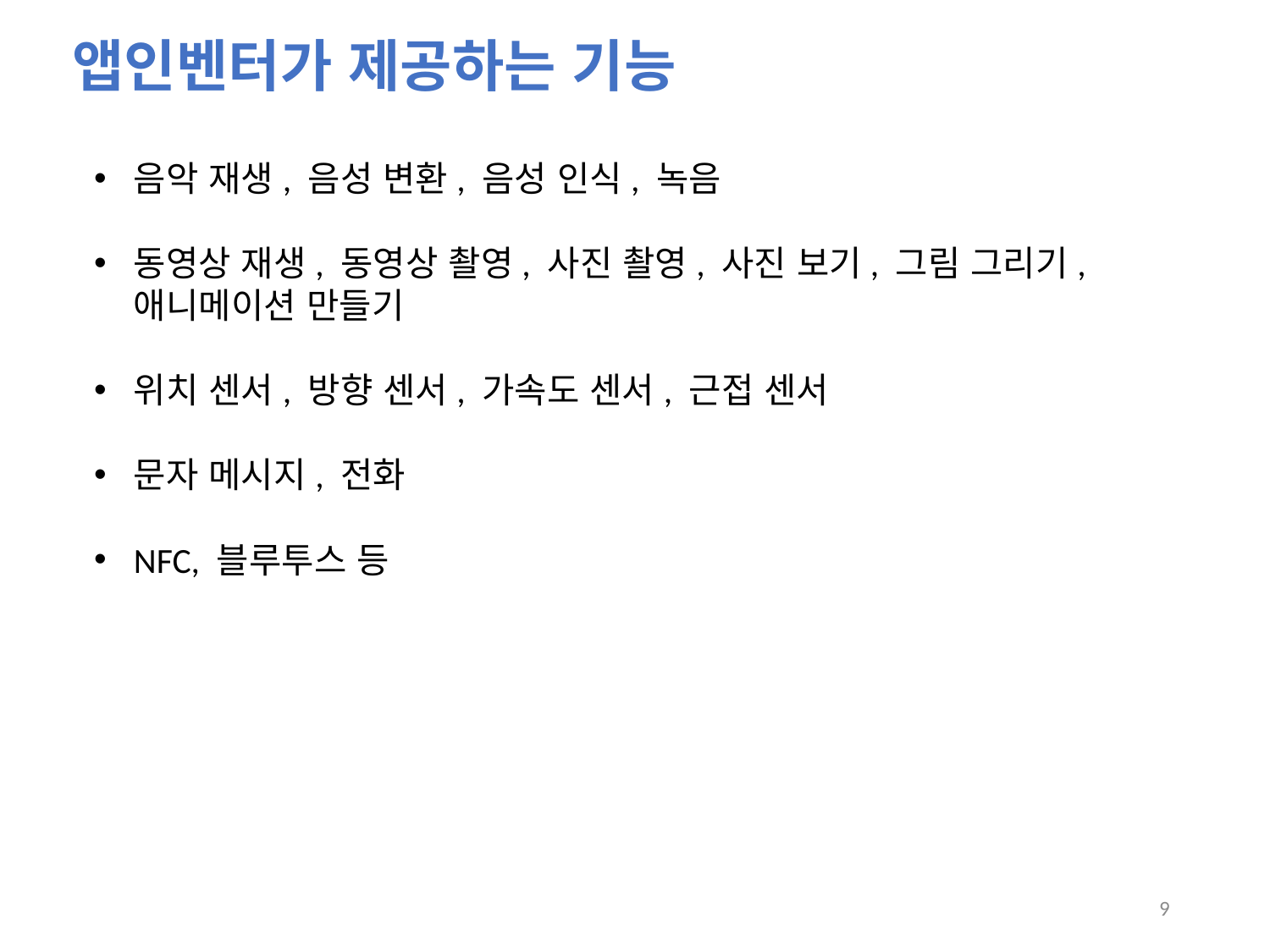

앱인벤터가 제공하는 기능
음악 재생, 음성 변환, 음성 인식, 녹음

동영상 재생, 동영상 촬영, 사진 촬영, 사진 보기, 그림 그리기, 애니메이션 만들기

위치 센서, 방향 센서, 가속도 센서, 근접 센서

문자 메시지, 전화

NFC, 블루투스 등
9